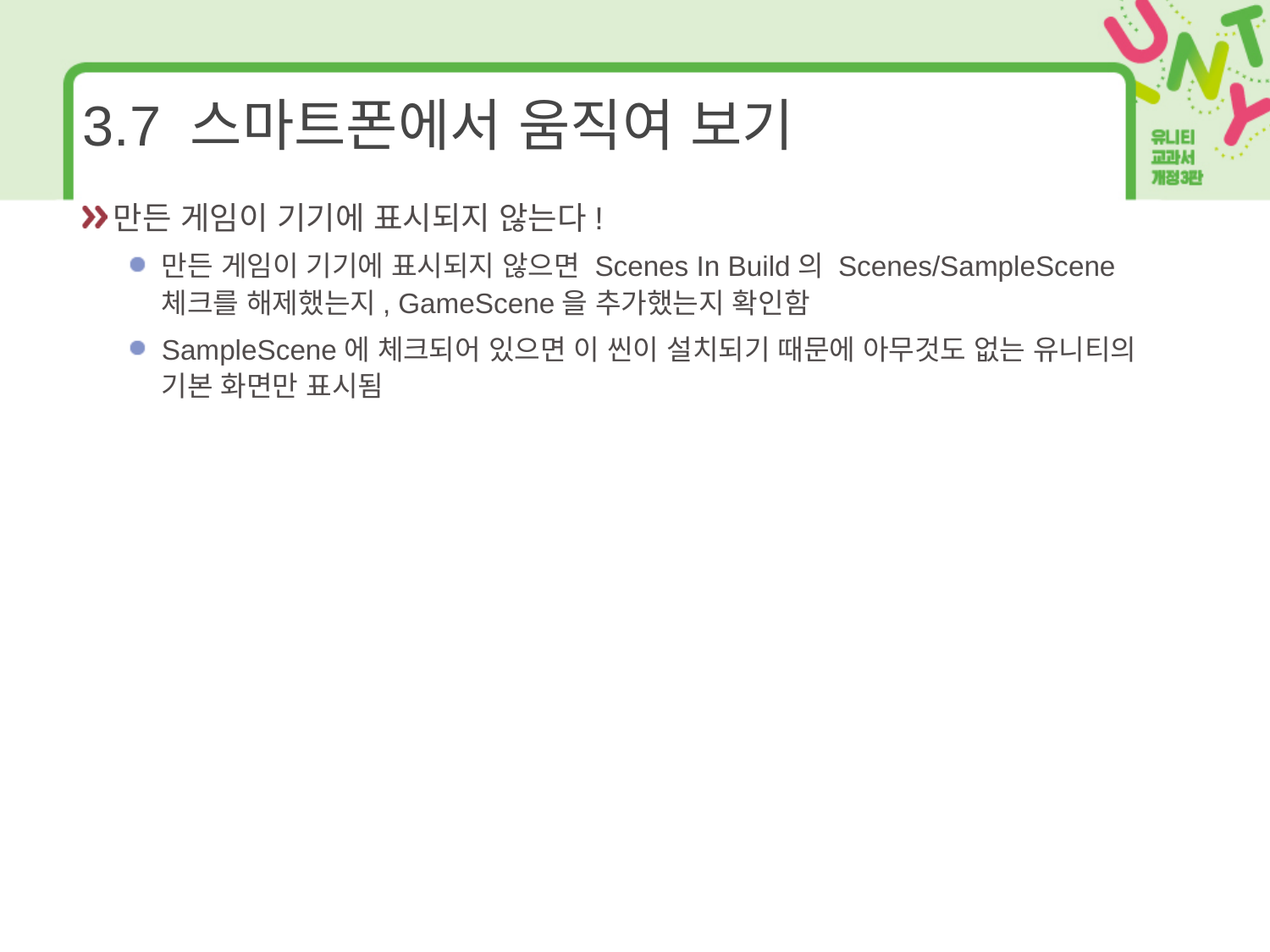

# 3.7 스마트폰에서 움직여 보기
만든 게임이 기기에 표시되지 않는다!
만든 게임이 기기에 표시되지 않으면 Scenes In Build의 Scenes/SampleScene 체크를 해제했는지, GameScene을 추가했는지 확인함
SampleScene에 체크되어 있으면 이 씬이 설치되기 때문에 아무것도 없는 유니티의 기본 화면만 표시됨